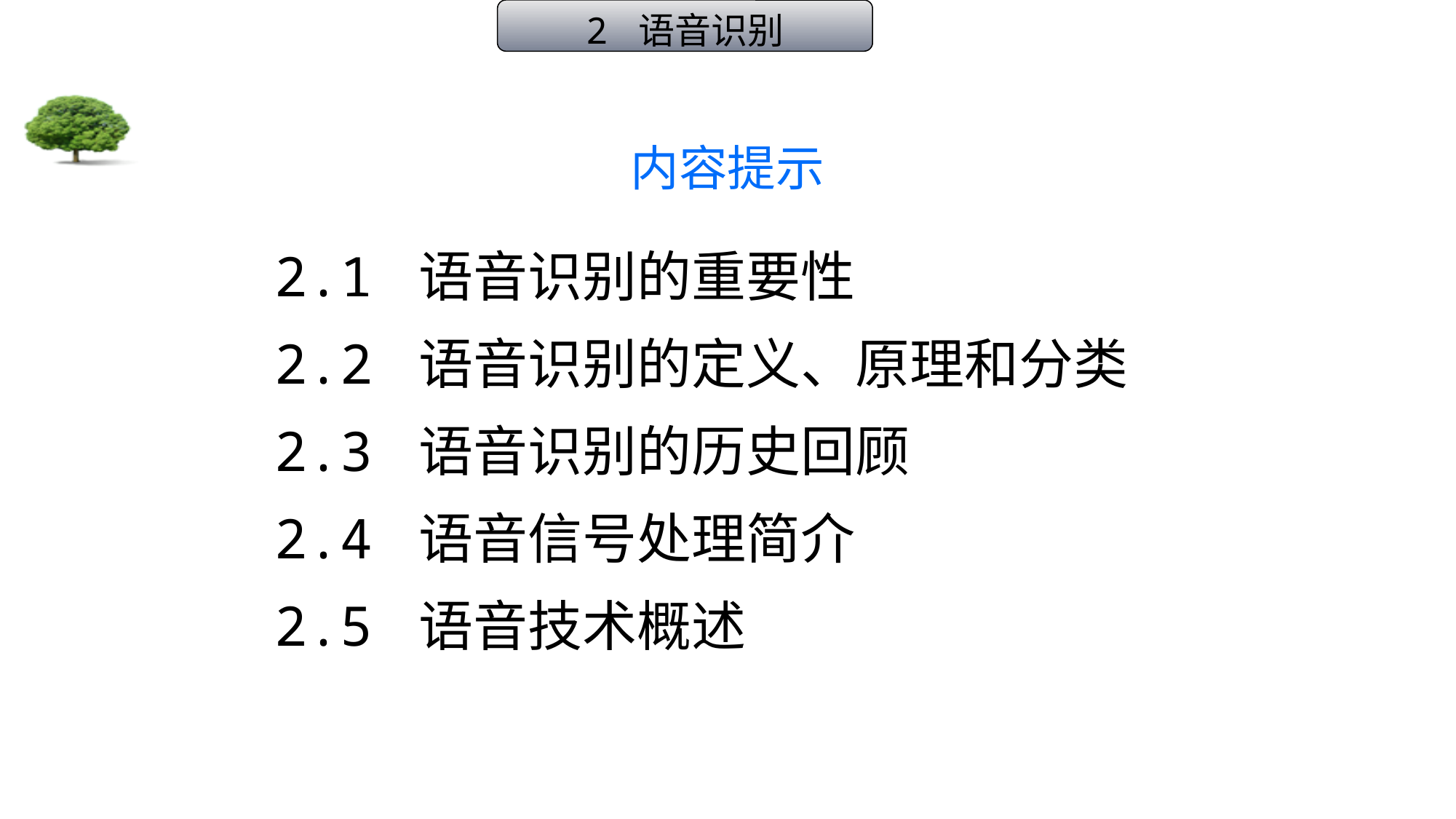

2 语音识别

# 内容提示
2.1 语音识别的重要性
2.2 语音识别的定义、原理和分类
2.3 语音识别的历史回顾
2.4 语音信号处理简介
2.5 语音技术概述